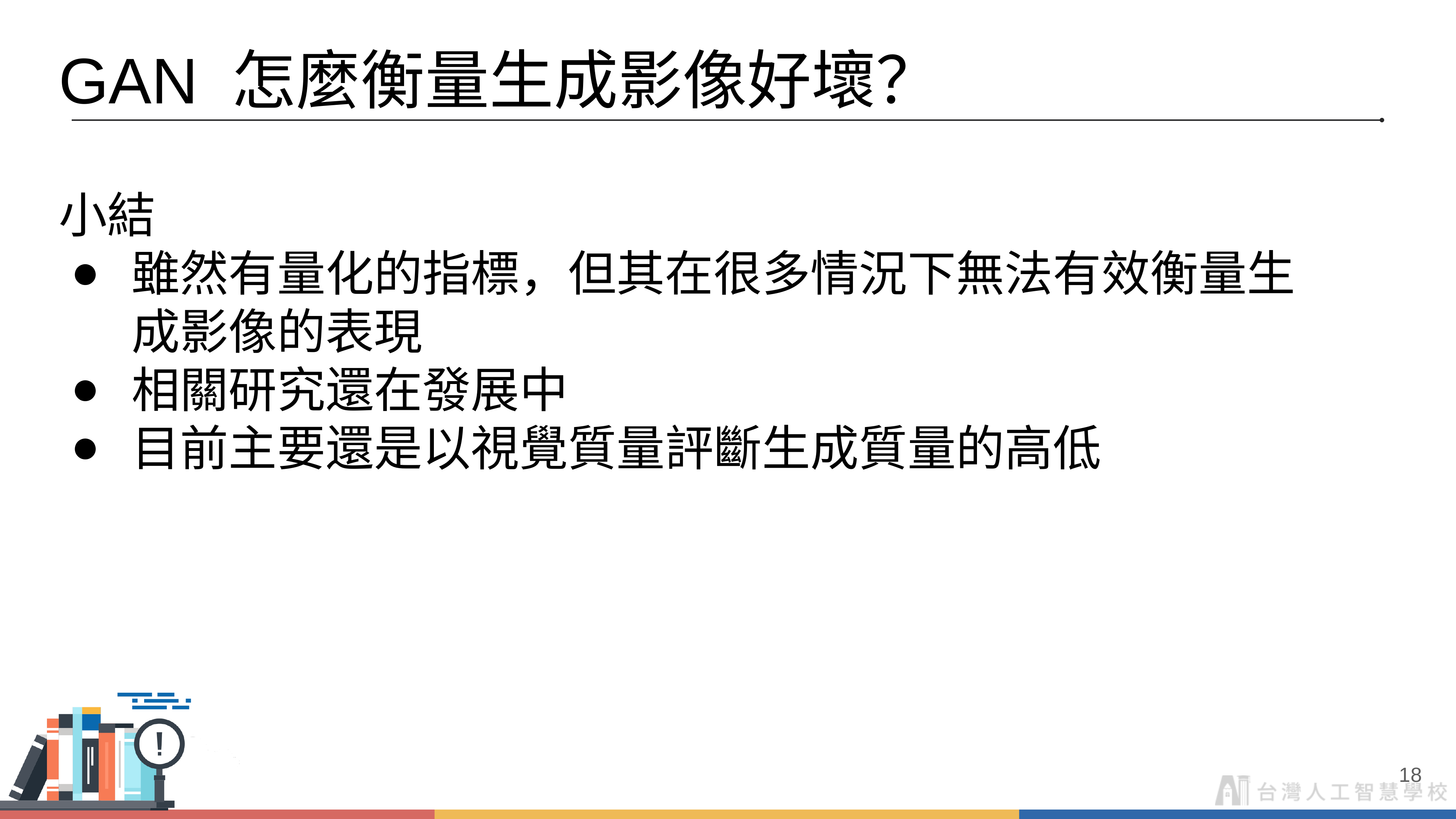

# GAN 怎麼衡量生成影像好壞？
小結
雖然有量化的指標，但其在很多情況下無法有效衡量生成影像的表現
相關研究還在發展中
目前主要還是以視覺質量評斷生成質量的高低
18